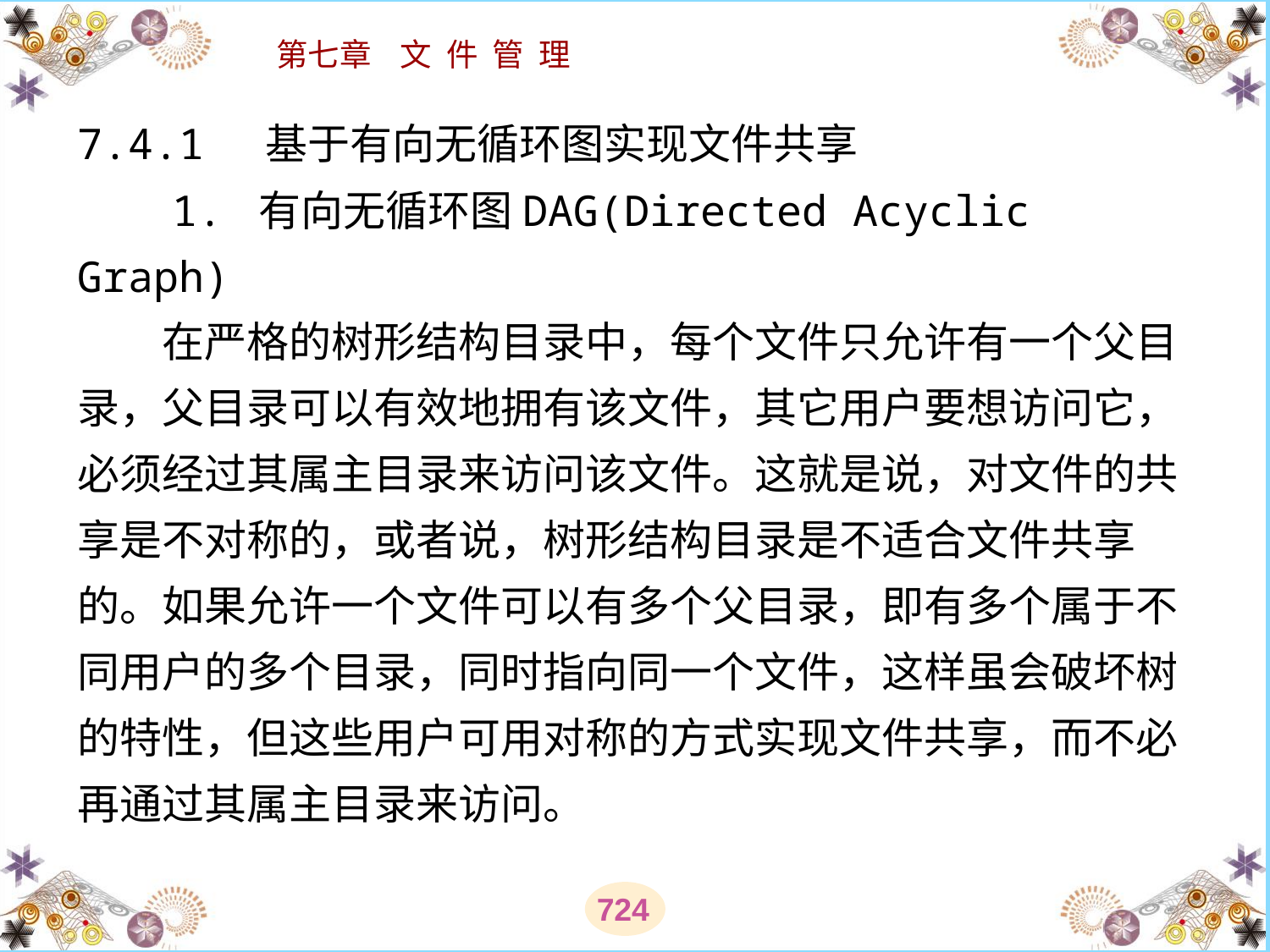

# 7.4.1  基于有向无循环图实现文件共享 　　1. 有向无循环图DAG(Directed Acyclic Graph) 　　在严格的树形结构目录中，每个文件只允许有一个父目录，父目录可以有效地拥有该文件，其它用户要想访问它，必须经过其属主目录来访问该文件。这就是说，对文件的共享是不对称的，或者说，树形结构目录是不适合文件共享的。如果允许一个文件可以有多个父目录，即有多个属于不同用户的多个目录，同时指向同一个文件，这样虽会破坏树的特性，但这些用户可用对称的方式实现文件共享，而不必再通过其属主目录来访问。